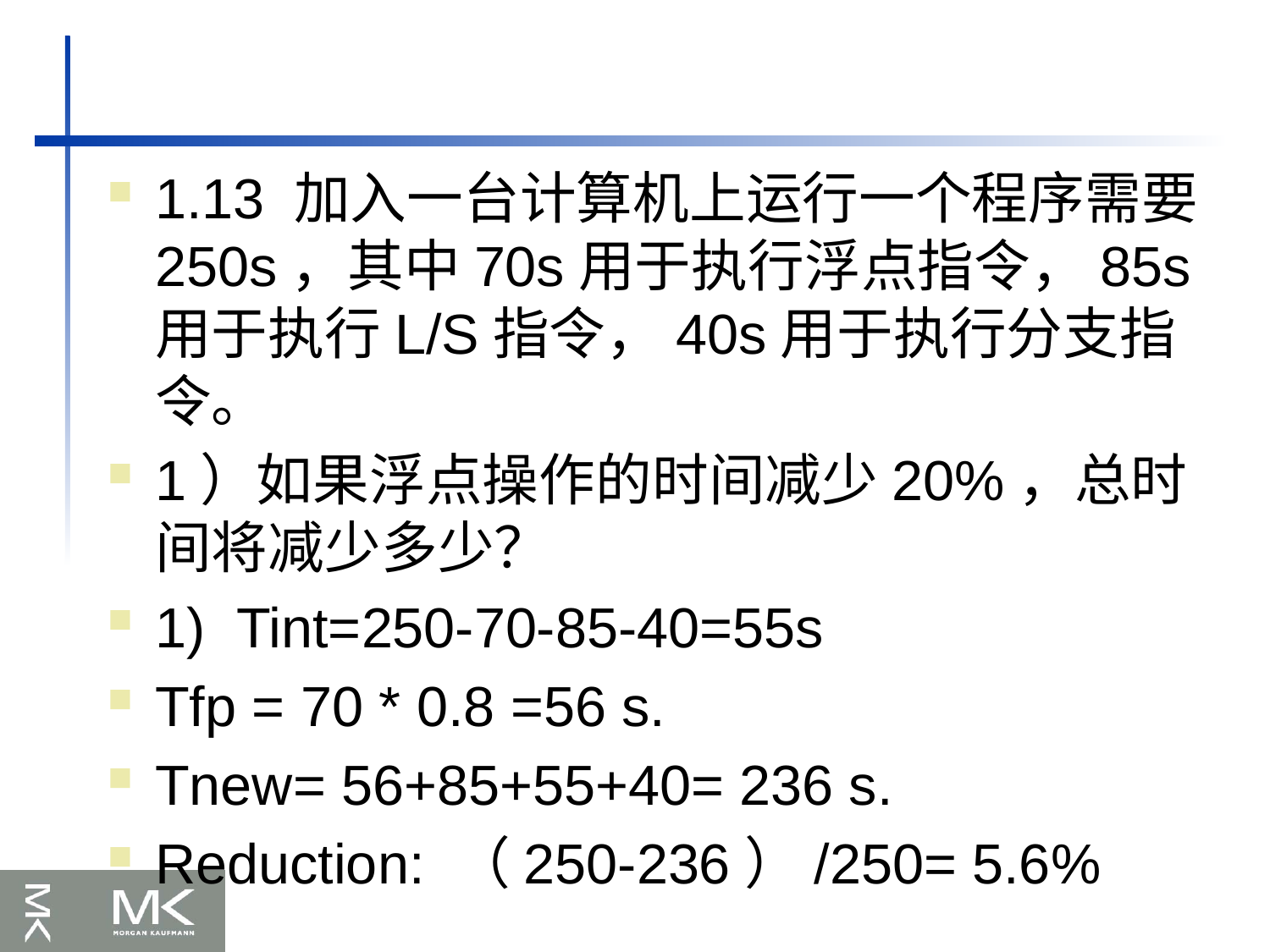

#
1.13 加入一台计算机上运行一个程序需要250s，其中70s用于执行浮点指令，85s用于执行L/S指令，40s用于执行分支指令。
1）如果浮点操作的时间减少20%，总时间将减少多少？
1)  Tint=250-70-85-40=55s
Tfp = 70 * 0.8 =56 s.
Tnew= 56+85+55+40= 236 s.
Reduction: （250-236）/250= 5.6%